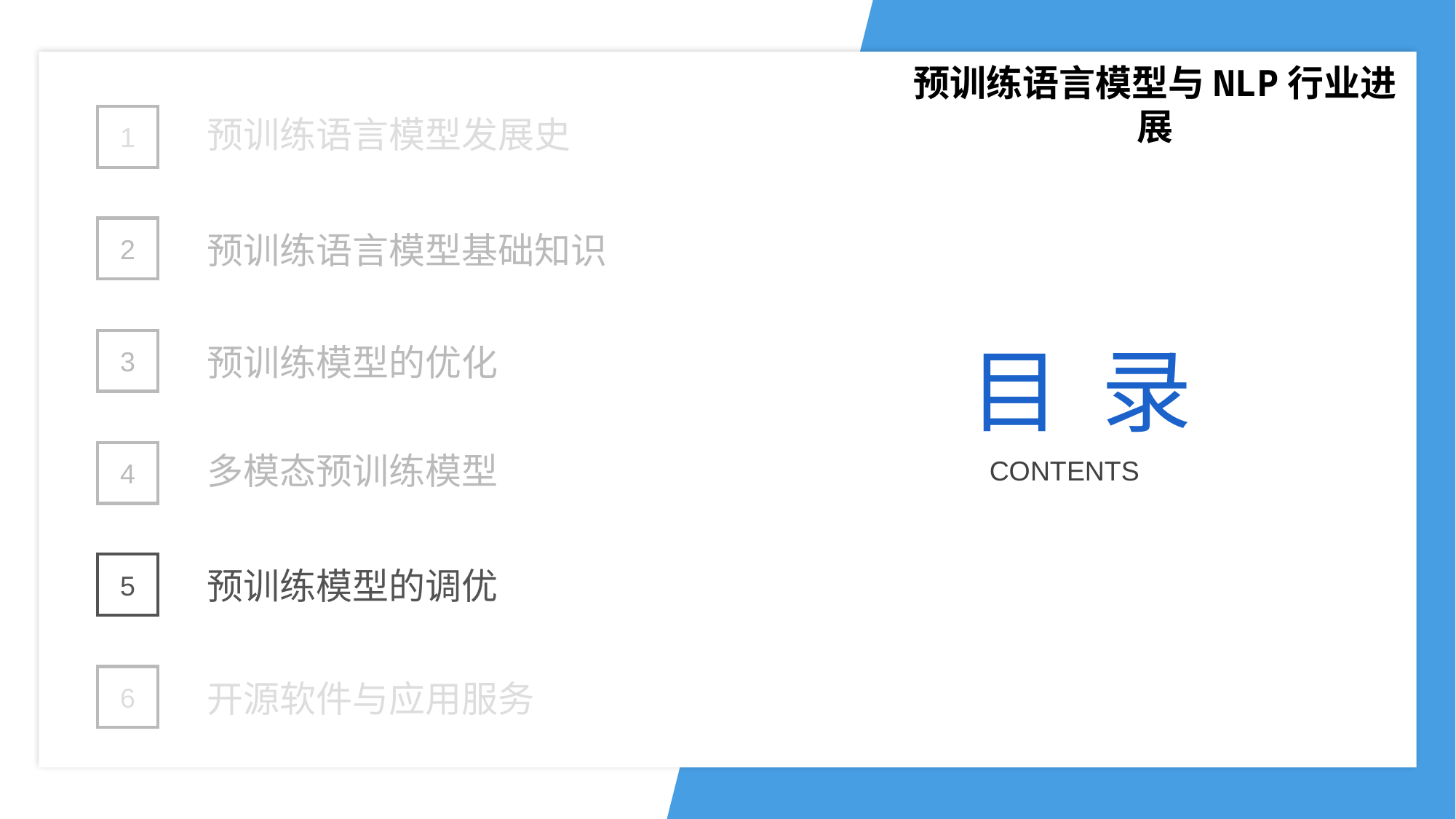

预训练语言模型与NLP行业进展

1
预训练语言模型发展史

2
预训练语言模型基础知识
目  录
            CONTENTS

3
预训练模型的优化

4
多模态预训练模型

5
预训练模型的调优

6
开源软件与应用服务